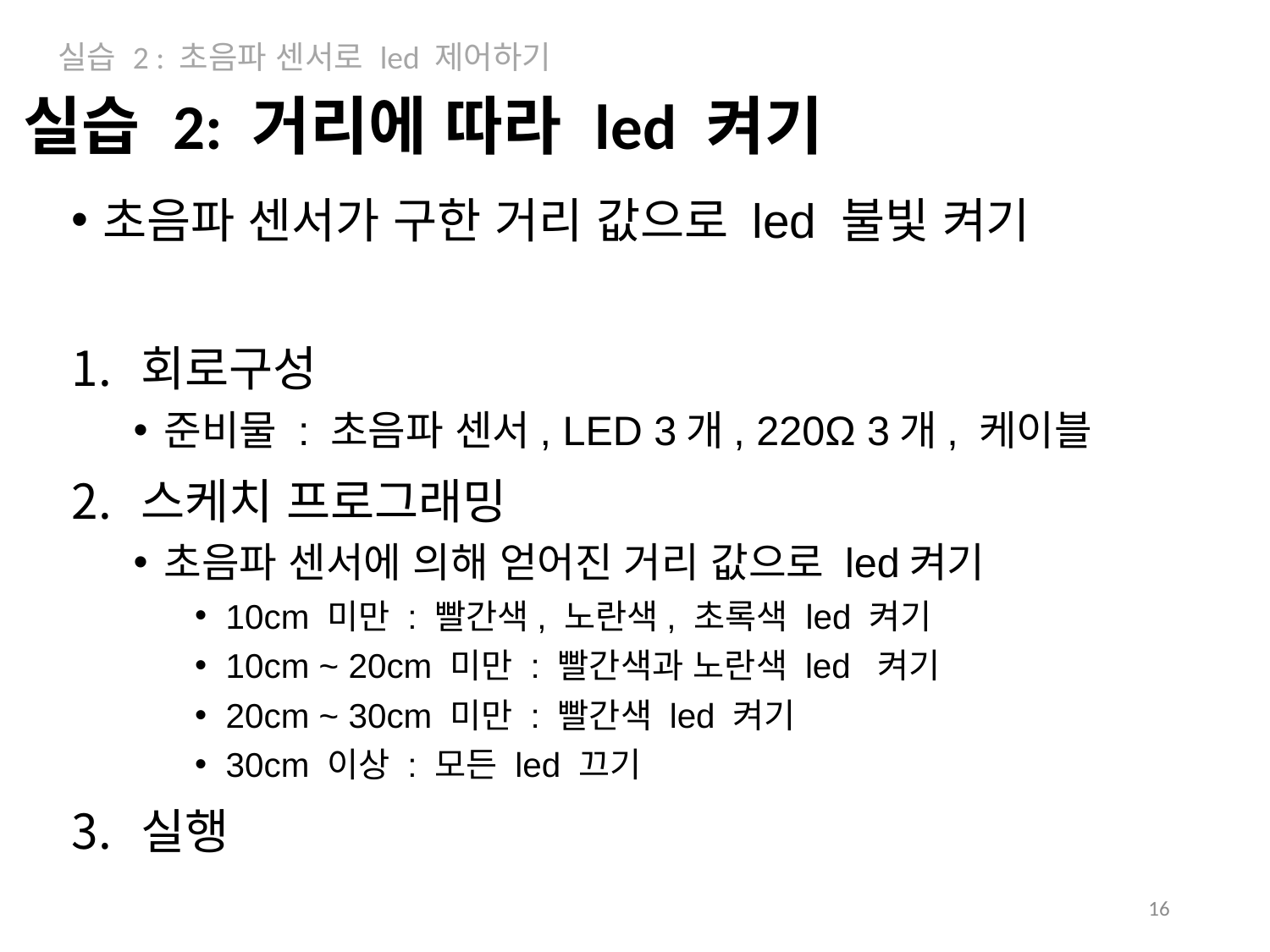

실습 2 : 초음파 센서로 led 제어하기
# 실습 2: 거리에 따라 led 켜기
초음파 센서가 구한 거리 값으로 led 불빛 켜기

회로구성
준비물 : 초음파 센서, LED 3개, 220Ω 3개, 케이블
스케치 프로그래밍
초음파 센서에 의해 얻어진 거리 값으로 led켜기
10cm 미만 : 빨간색, 노란색, 초록색 led 켜기
10cm ~ 20cm 미만 : 빨간색과 노란색 led  켜기
20cm ~ 30cm 미만 : 빨간색 led 켜기
30cm 이상 : 모든 led 끄기
실행

16